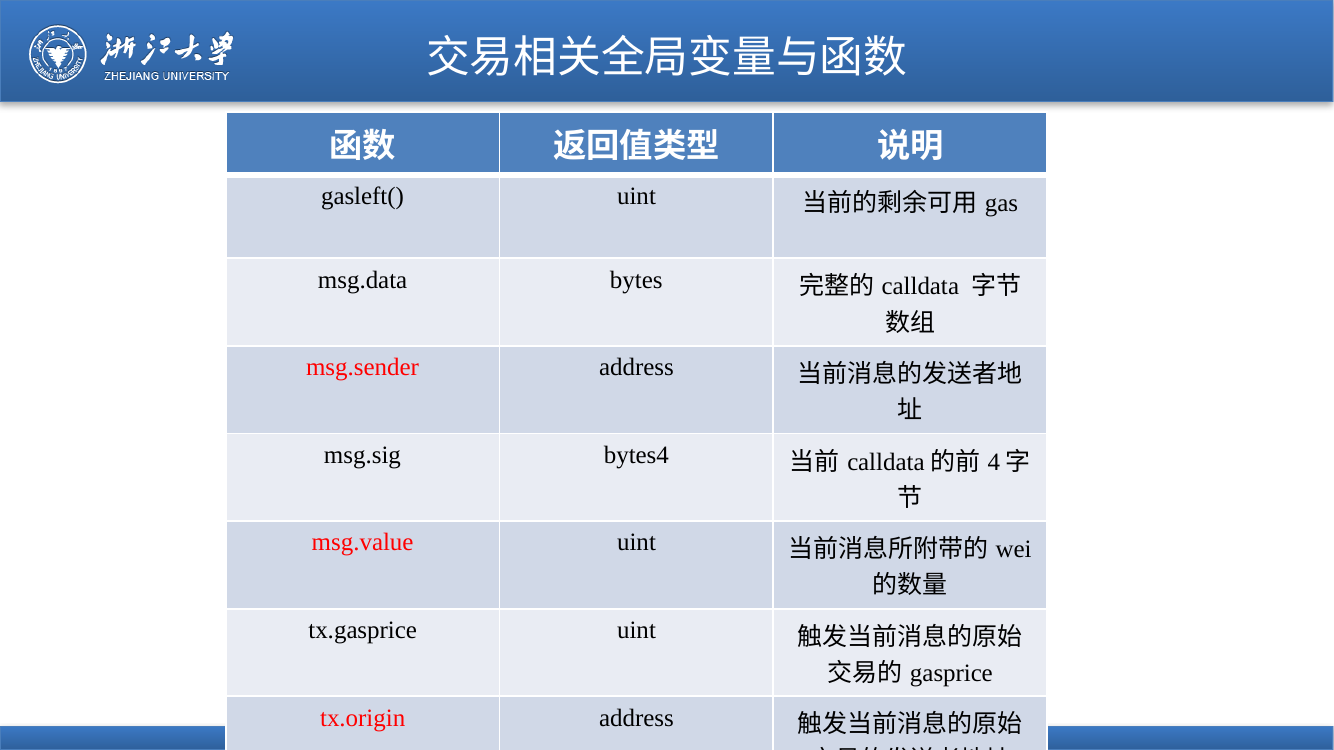

# 交易相关全局变量与函数
| 函数 | 返回值类型 | 说明 |
| --- | --- | --- |
| gasleft() | uint | 当前的剩余可用gas |
| msg.data | bytes | 完整的calldata 字节数组 |
| msg.sender | address | 当前消息的发送者地址 |
| msg.sig | bytes4 | 当前calldata的前4字节 |
| msg.value | uint | 当前消息所附带的wei的数量 |
| tx.gasprice | uint | 触发当前消息的原始交易的gasprice |
| tx.origin | address | 触发当前消息的原始交易的发送者地址 |